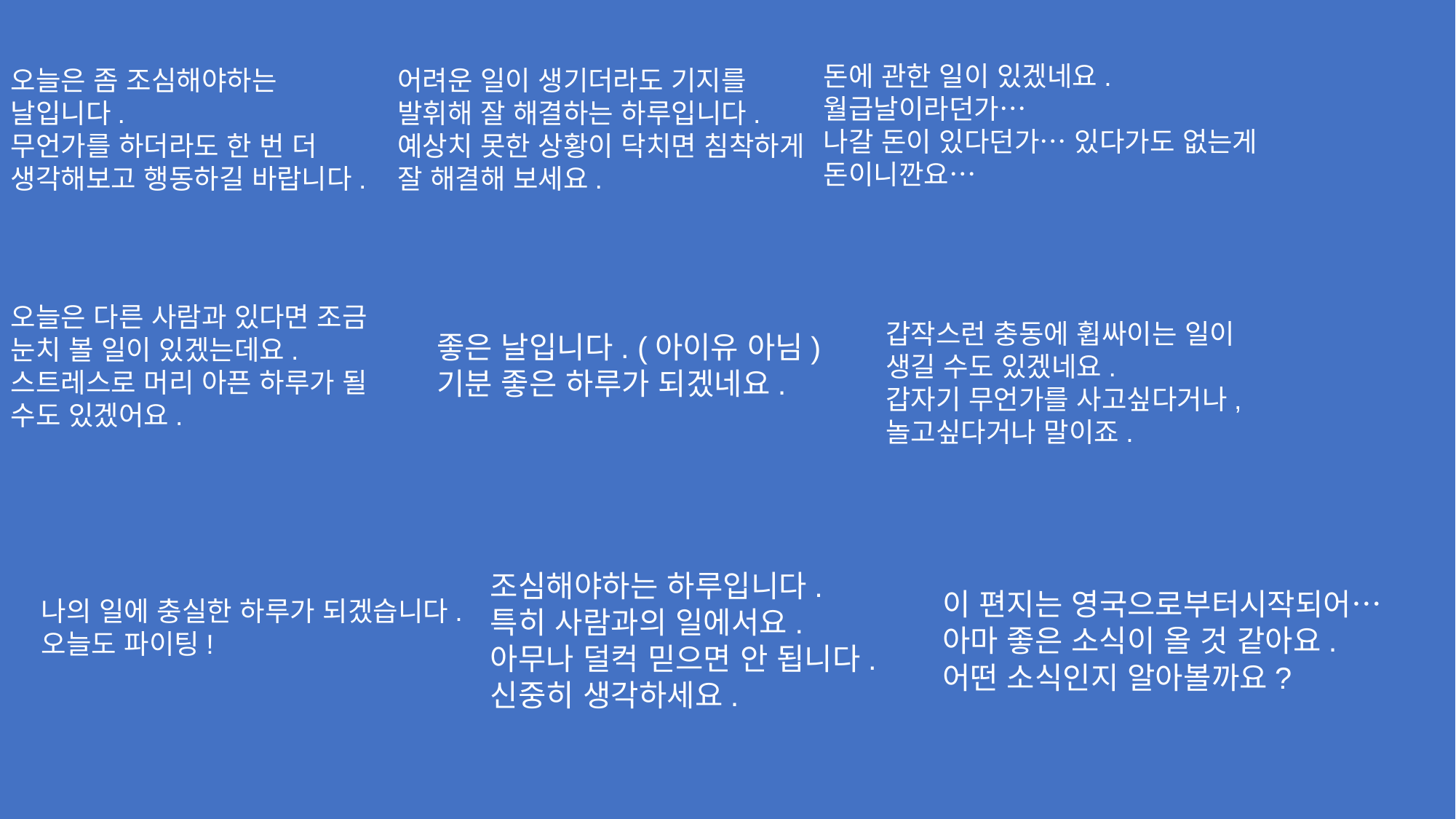

오늘은 좀 조심해야하는 날입니다.
무언가를 하더라도 한 번 더 생각해보고 행동하길 바랍니다.
어려운 일이 생기더라도 기지를 발휘해 잘 해결하는 하루입니다.
예상치 못한 상황이 닥치면 침착하게 잘 해결해 보세요.
돈에 관한 일이 있겠네요. 월급날이라던가…
나갈 돈이 있다던가… 있다가도 없는게
돈이니깐요…
좋은 날입니다. (아이유 아님)
기분 좋은 하루가 되겠네요.
오늘은 다른 사람과 있다면 조금
눈치 볼 일이 있겠는데요.
스트레스로 머리 아픈 하루가 될 수도 있겠어요.
갑작스런 충동에 휩싸이는 일이
생길 수도 있겠네요.
갑자기 무언가를 사고싶다거나,
놀고싶다거나 말이죠.
나의 일에 충실한 하루가 되겠습니다.
오늘도 파이팅!
조심해야하는 하루입니다.
특히 사람과의 일에서요.
아무나 덜컥 믿으면 안 됩니다.
신중히 생각하세요.
이 편지는 영국으로부터시작되어…
아마 좋은 소식이 올 것 같아요.
어떤 소식인지 알아볼까요?